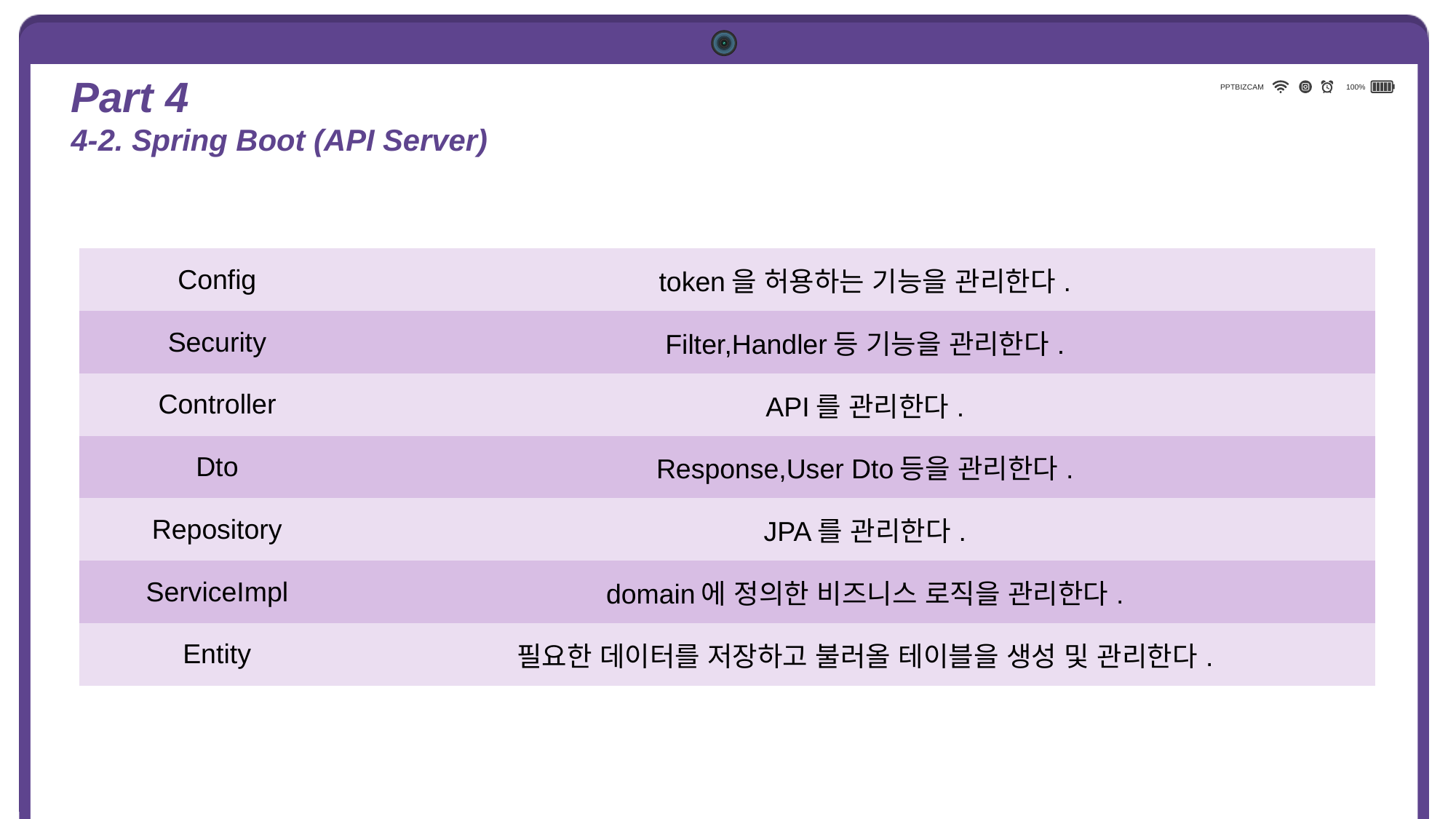

PPTBIZCAM
100%

Part 4
4-2. Spring Boot (API Server)
| Config | token을 허용하는 기능을 관리한다. |
| --- | --- |
| Security | Filter,Handler등 기능을 관리한다. |
| Controller | API를 관리한다. |
| Dto | Response,User Dto등을 관리한다. |
| Repository | JPA를 관리한다. |
| ServiceImpl | domain에 정의한 비즈니스 로직을 관리한다. |
| Entity | 필요한 데이터를 저장하고 불러올 테이블을 생성 및 관리한다. |